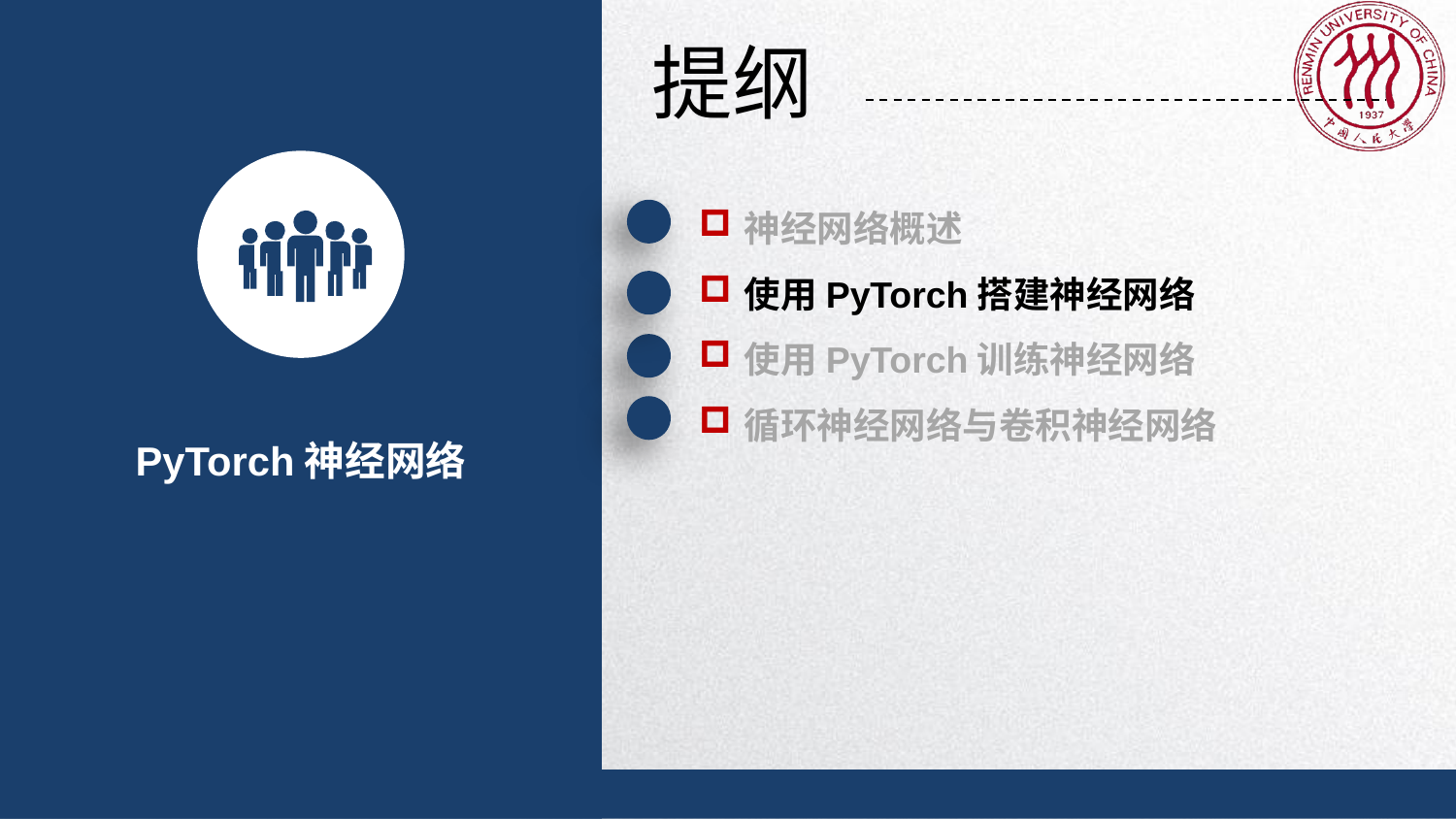

提纲

神经网络概述
使用PyTorch搭建神经网络
使用PyTorch训练神经网络
循环神经网络与卷积神经网络

PyTorch神经网络